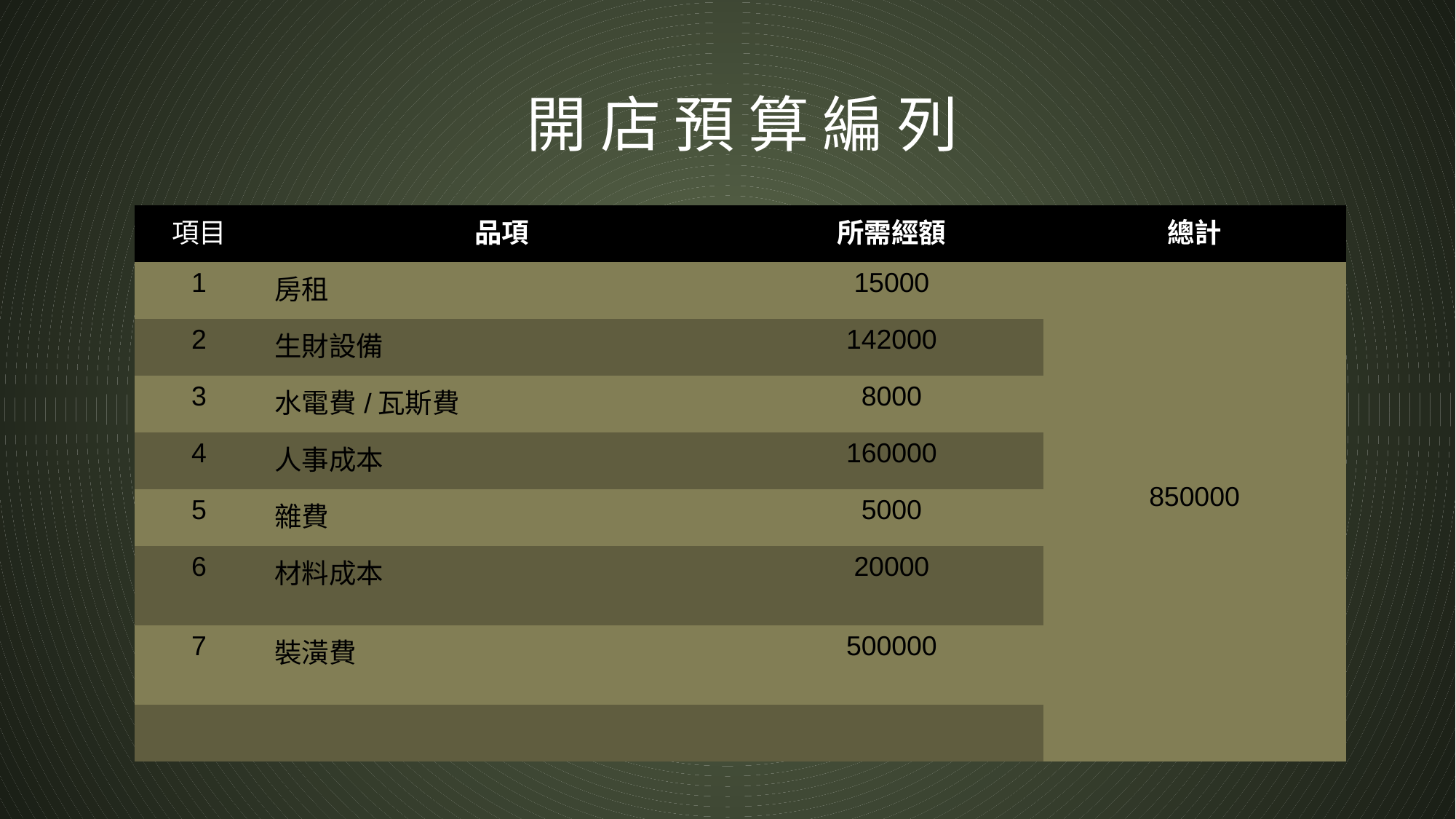

# 開 店 預 算 編 列
| 項目 | 品項 | 所需經額 | 總計 |
| --- | --- | --- | --- |
| 1 | 房租 | 15000 | 850000 |
| 2 | 生財設備 | 142000 |  |
| 3 | 水電費/瓦斯費 | 8000 |  |
| 4 | 人事成本 | 160000 |  |
| 5 | 雜費 | 5000 |  |
| 6 | 材料成本 | 20000 |  |
| 7 | 裝潢費 | 500000 |  |
|  |  |  |  |